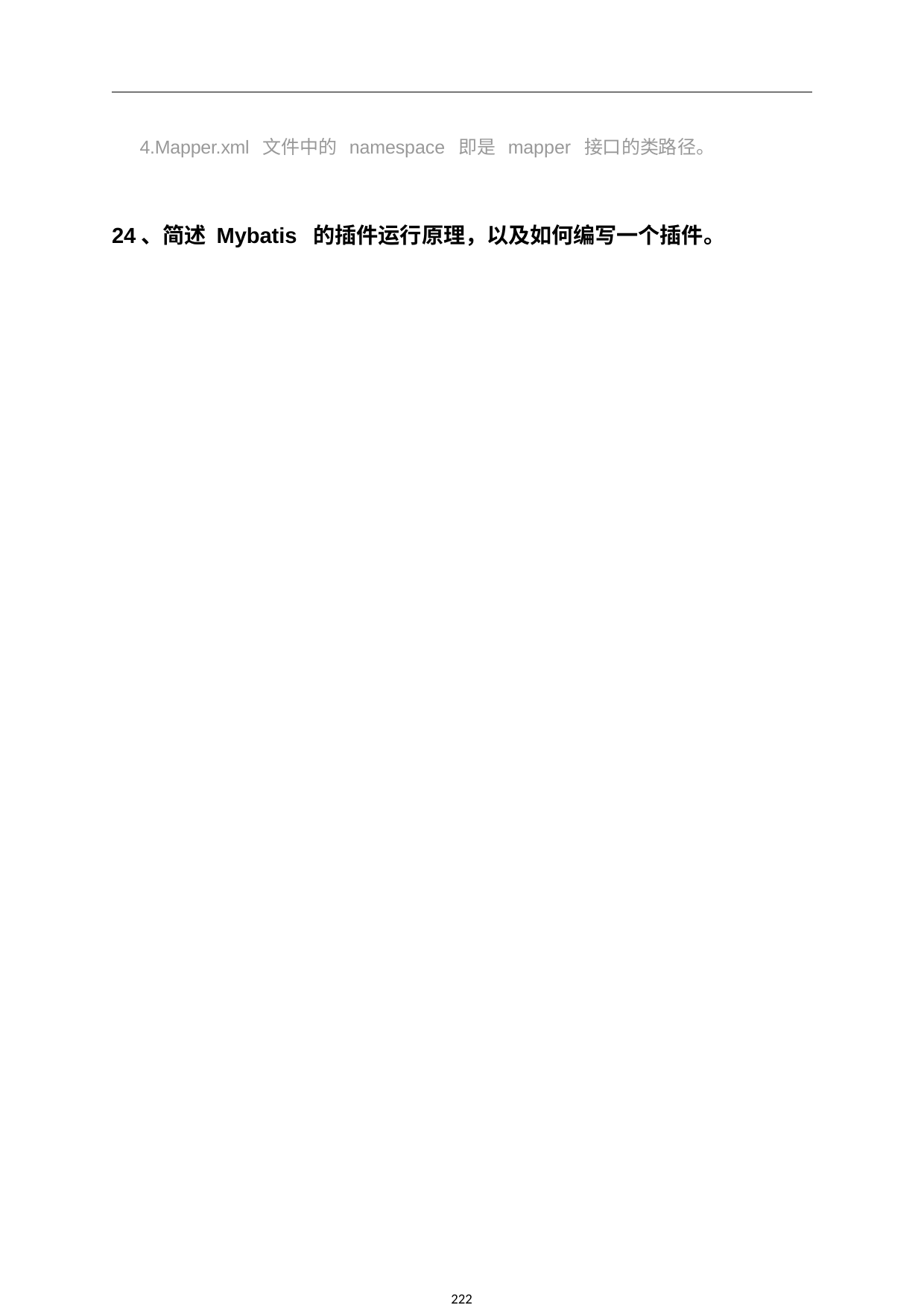

4.Mapper.xml 文件中的 namespace 即是 mapper 接口的类路径。
24、简述 Mybatis 的插件运行原理，以及如何编写一个插件。
222